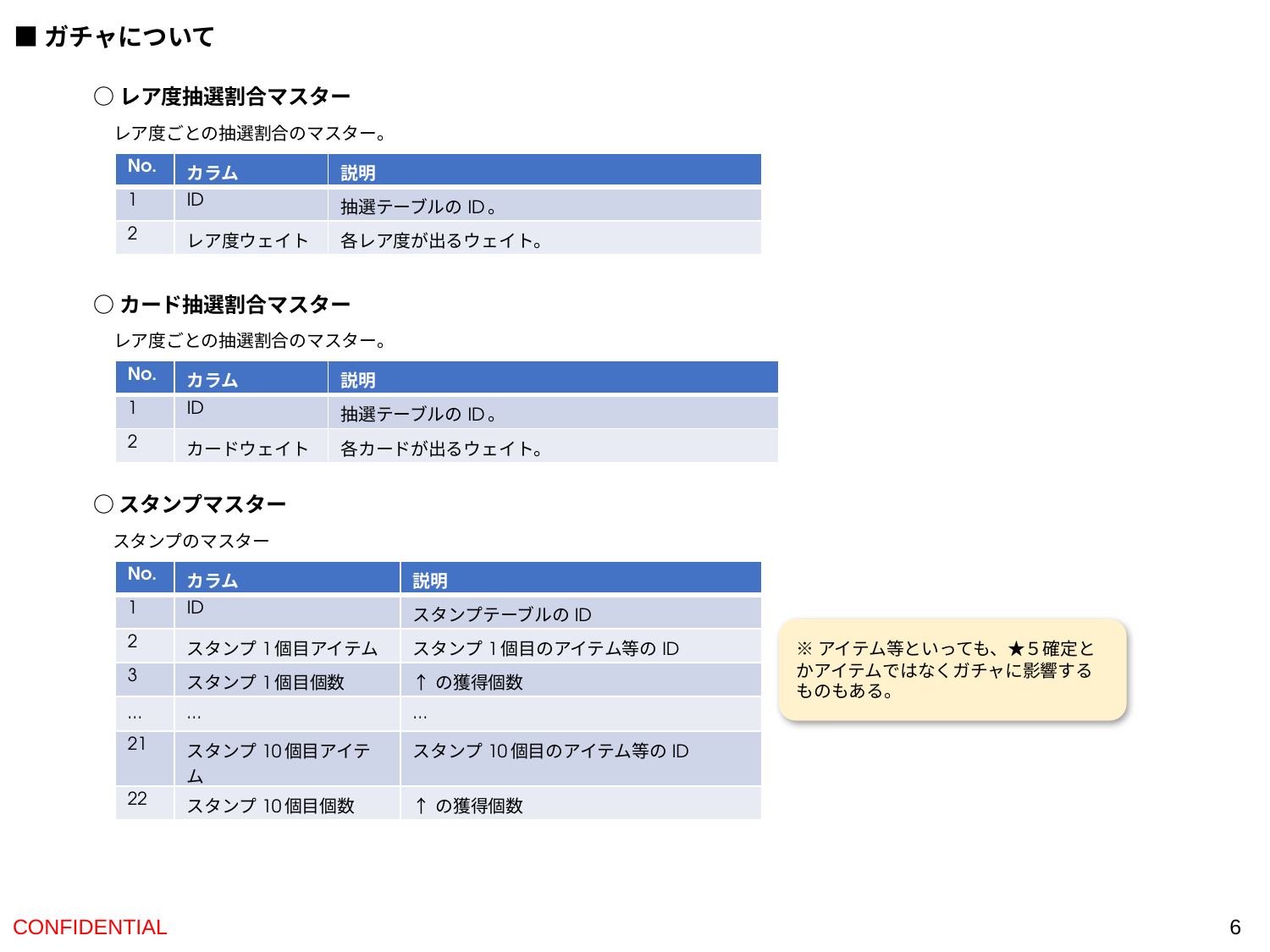

■ガチャについて
○レア度抽選割合マスター
レア度ごとの抽選割合のマスター。
| No. | カラム | 説明 |
| --- | --- | --- |
| 1 | ID | 抽選テーブルのID。 |
| 2 | レア度ウェイト | 各レア度が出るウェイト。 |
○カード抽選割合マスター
レア度ごとの抽選割合のマスター。
| No. | カラム | 説明 |
| --- | --- | --- |
| 1 | ID | 抽選テーブルのID。 |
| 2 | カードウェイト | 各カードが出るウェイト。 |
○スタンプマスター
スタンプのマスター
| No. | カラム | 説明 |
| --- | --- | --- |
| 1 | ID | スタンプテーブルのID |
| 2 | スタンプ1個目アイテム | スタンプ1個目のアイテム等のID |
| 3 | スタンプ1個目個数 | ↑の獲得個数 |
| … | … | … |
| 21 | スタンプ10個目アイテム | スタンプ10個目のアイテム等のID |
| 22 | スタンプ10個目個数 | ↑の獲得個数 |
※アイテム等といっても、★５確定とかアイテムではなくガチャに影響するものもある。
6
CONFIDENTIAL